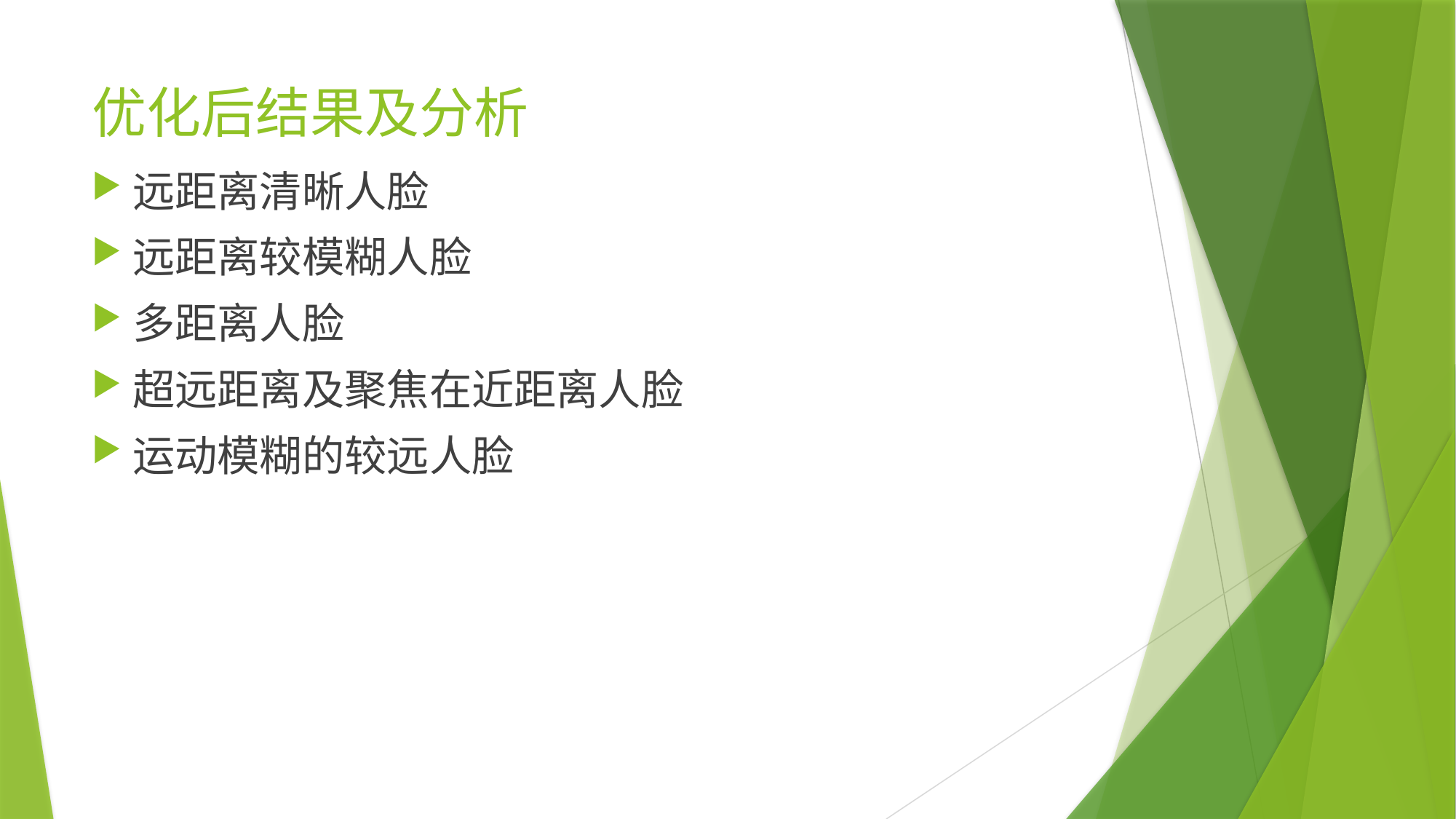

# 优化后结果及分析
远距离清晰人脸
远距离较模糊人脸
多距离人脸
超远距离及聚焦在近距离人脸
运动模糊的较远人脸